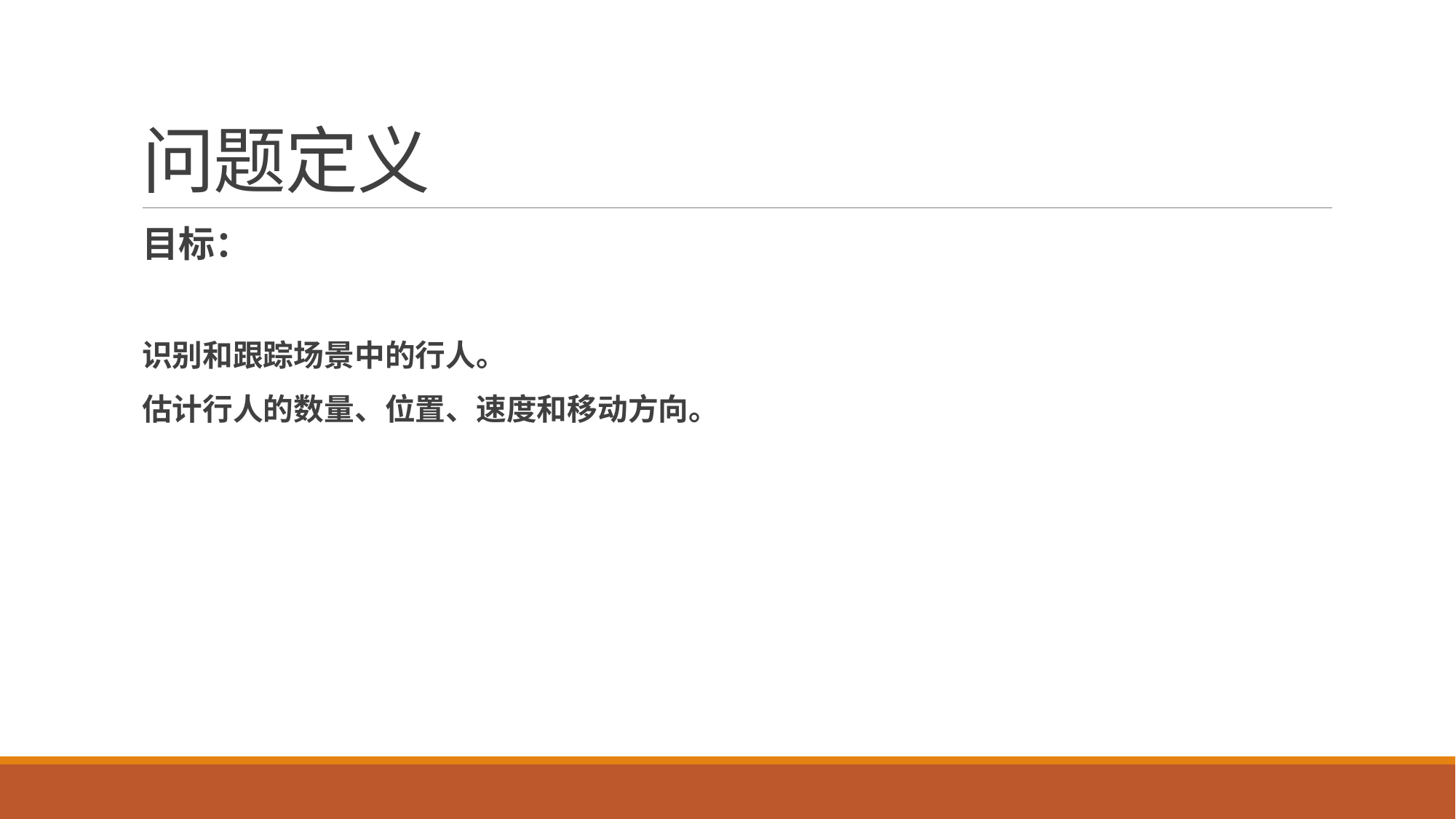

# 问题定义
目标：

识别和跟踪场景中的行人。
估计行人的数量、位置、速度和移动方向。